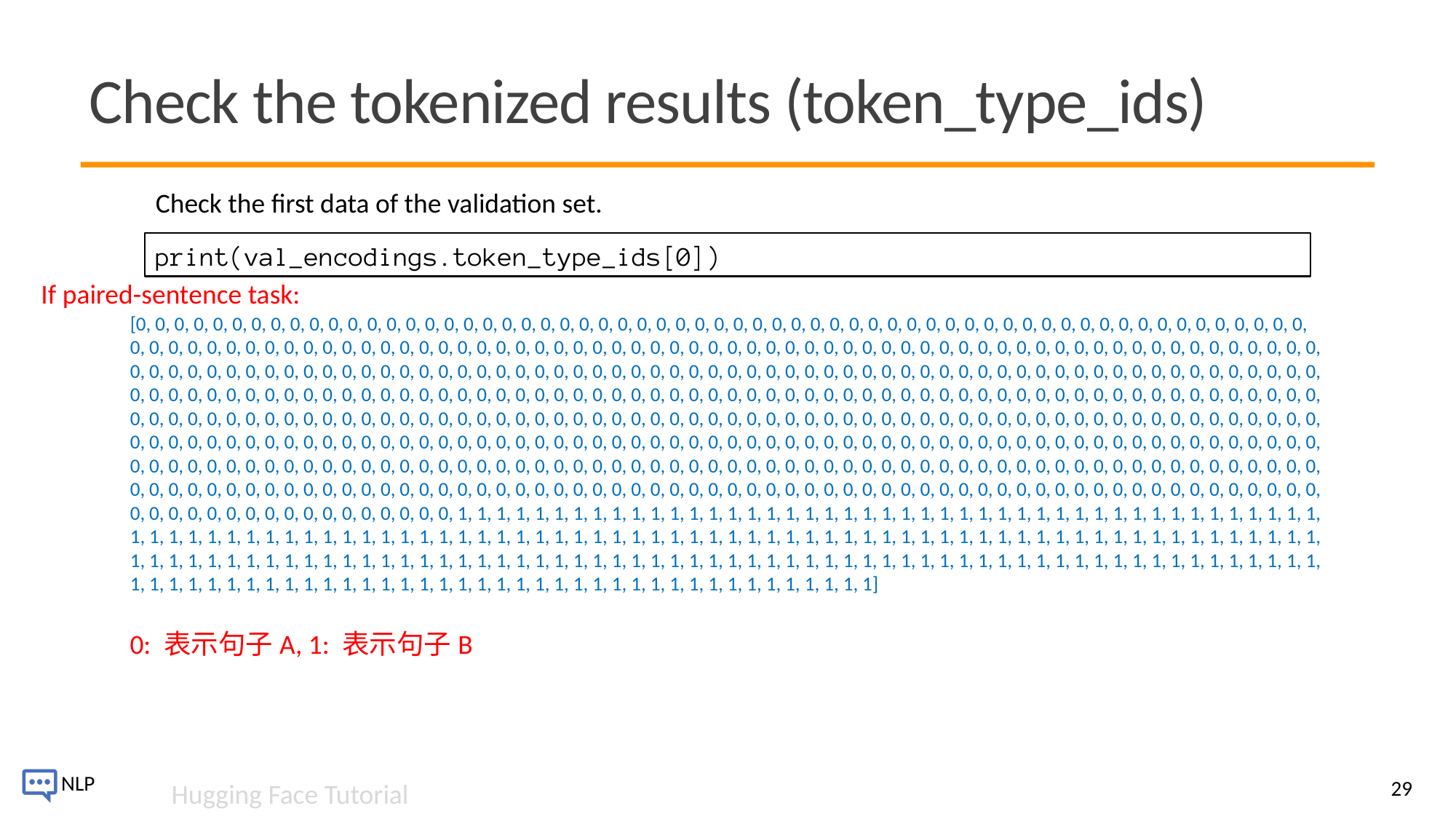

# Check the tokenized results (token_type_ids)
Check the first data of the validation set.
print(val_encodings.token_type_ids[0])
If paired-sentence task:
[0, 0, 0, 0, 0, 0, 0, 0, 0, 0, 0, 0, 0, 0, 0, 0, 0, 0, 0, 0, 0, 0, 0, 0, 0, 0, 0, 0, 0, 0, 0, 0, 0, 0, 0, 0, 0, 0, 0, 0, 0, 0, 0, 0, 0, 0, 0, 0, 0, 0, 0, 0, 0, 0, 0, 0, 0, 0, 0, 0, 0, 0, 0, 0, 0, 0, 0, 0, 0, 0, 0, 0, 0, 0, 0, 0, 0, 0, 0, 0, 0, 0, 0, 0, 0, 0, 0, 0, 0, 0, 0, 0, 0, 0, 0, 0, 0, 0, 0, 0, 0, 0, 0, 0, 0, 0, 0, 0, 0, 0, 0, 0, 0, 0, 0, 0, 0, 0, 0, 0, 0, 0, 0, 0, 0, 0, 0, 0, 0, 0, 0, 0, 0, 0, 0, 0, 0, 0, 0, 0, 0, 0, 0, 0, 0, 0, 0, 0, 0, 0, 0, 0, 0, 0, 0, 0, 0, 0, 0, 0, 0, 0, 0, 0, 0, 0, 0, 0, 0, 0, 0, 0, 0, 0, 0, 0, 0, 0, 0, 0, 0, 0, 0, 0, 0, 0, 0, 0, 0, 0, 0, 0, 0, 0, 0, 0, 0, 0, 0, 0, 0, 0, 0, 0, 0, 0, 0, 0, 0, 0, 0, 0, 0, 0, 0, 0, 0, 0, 0, 0, 0, 0, 0, 0, 0, 0, 0, 0, 0, 0, 0, 0, 0, 0, 0, 0, 0, 0, 0, 0, 0, 0, 0, 0, 0, 0, 0, 0, 0, 0, 0, 0, 0, 0, 0, 0, 0, 0, 0, 0, 0, 0, 0, 0, 0, 0, 0, 0, 0, 0, 0, 0, 0, 0, 0, 0, 0, 0, 0, 0, 0, 0, 0, 0, 0, 0, 0, 0, 0, 0, 0, 0, 0, 0, 0, 0, 0, 0, 0, 0, 0, 0, 0, 0, 0, 0, 0, 0, 0, 0, 0, 0, 0, 0, 0, 0, 0, 0, 0, 0, 0, 0, 0, 0, 0, 0, 0, 0, 0, 0, 0, 0, 0, 0, 0, 0, 0, 0, 0, 0, 0, 0, 0, 0, 0, 0, 0, 0, 0, 0, 0, 0, 0, 0, 0, 0, 0, 0, 0, 0, 0, 0, 0, 0, 0, 0, 0, 0, 0, 0, 0, 0, 0, 0, 0, 0, 0, 0, 0, 0, 0, 0, 0, 0, 0, 0, 0, 0, 0, 0, 0, 0, 0, 0, 0, 0, 0, 0, 0, 0, 0, 0, 0, 0, 0, 0, 0, 0, 0, 0, 0, 0, 0, 0, 0, 0, 0, 0, 0, 0, 0, 0, 0, 0, 0, 0, 0, 0, 0, 0, 0, 0, 0, 0, 0, 0, 0, 0, 0, 0, 0, 0, 0, 0, 0, 0, 0, 0, 0, 0, 0, 0, 0, 0, 0, 0, 0, 0, 0, 0, 0, 0, 0, 0, 0, 0, 0, 0, 0, 0, 0, 0, 0, 0, 0, 0, 0, 0, 0, 0, 0, 0, 0, 0, 0, 0, 0, 0, 0, 0, 0, 0, 0, 0, 0, 0, 0, 0, 0, 0, 0, 0, 0, 0, 0, 0, 0, 0, 0, 0, 0, 0, 1, 1, 1, 1, 1, 1, 1, 1, 1, 1, 1, 1, 1, 1, 1, 1, 1, 1, 1, 1, 1, 1, 1, 1, 1, 1, 1, 1, 1, 1, 1, 1, 1, 1, 1, 1, 1, 1, 1, 1, 1, 1, 1, 1, 1, 1, 1, 1, 1, 1, 1, 1, 1, 1, 1, 1, 1, 1, 1, 1, 1, 1, 1, 1, 1, 1, 1, 1, 1, 1, 1, 1, 1, 1, 1, 1, 1, 1, 1, 1, 1, 1, 1, 1, 1, 1, 1, 1, 1, 1, 1, 1, 1, 1, 1, 1, 1, 1, 1, 1, 1, 1, 1, 1, 1, 1, 1, 1, 1, 1, 1, 1, 1, 1, 1, 1, 1, 1, 1, 1, 1, 1, 1, 1, 1, 1, 1, 1, 1, 1, 1, 1, 1, 1, 1, 1, 1, 1, 1, 1, 1, 1, 1, 1, 1, 1, 1, 1, 1, 1, 1, 1, 1, 1, 1, 1, 1, 1, 1, 1, 1, 1, 1, 1, 1, 1, 1, 1, 1, 1, 1, 1, 1, 1, 1, 1, 1, 1, 1, 1, 1, 1, 1, 1, 1, 1, 1, 1, 1, 1, 1, 1, 1, 1, 1, 1, 1, 1, 1, 1, 1, 1, 1, 1, 1, 1, 1, 1]
0: 表示句子A, 1: 表示句子B
29
Hugging Face Tutorial